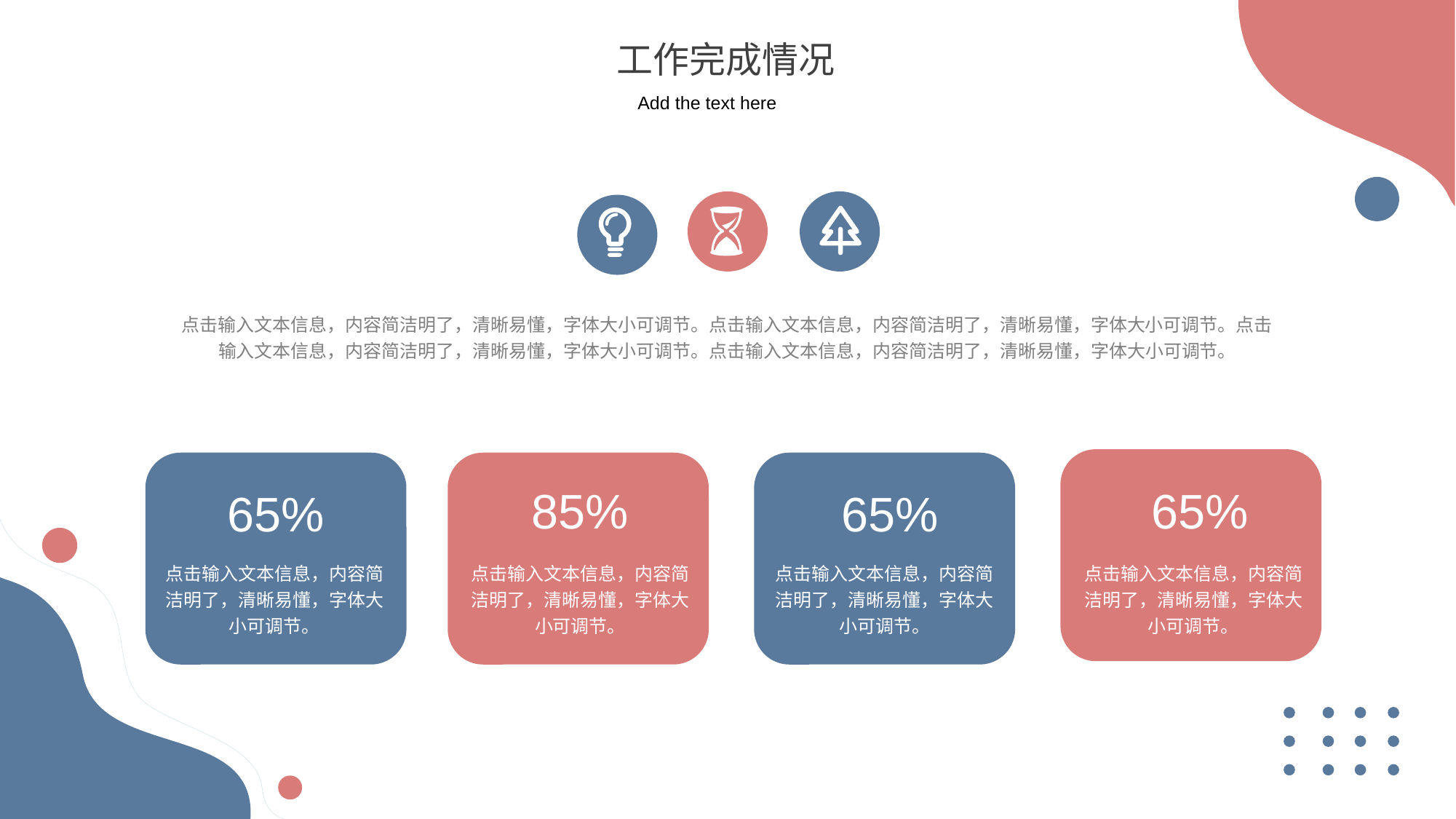

工作完成情况
Add the text here

点击输入文本信息，内容简洁明了，清晰易懂，字体大小可调节。点击输入文本信息，内容简洁明了，清晰易懂，字体大小可调节。点击输入文本信息，内容简洁明了，清晰易懂，字体大小可调节。点击输入文本信息，内容简洁明了，清晰易懂，字体大小可调节。

85%
65%
65%
65%

点击输入文本信息，内容简洁明了，清晰易懂，字体大小可调节。

点击输入文本信息，内容简洁明了，清晰易懂，字体大小可调节。

点击输入文本信息，内容简洁明了，清晰易懂，字体大小可调节。

点击输入文本信息，内容简洁明了，清晰易懂，字体大小可调节。